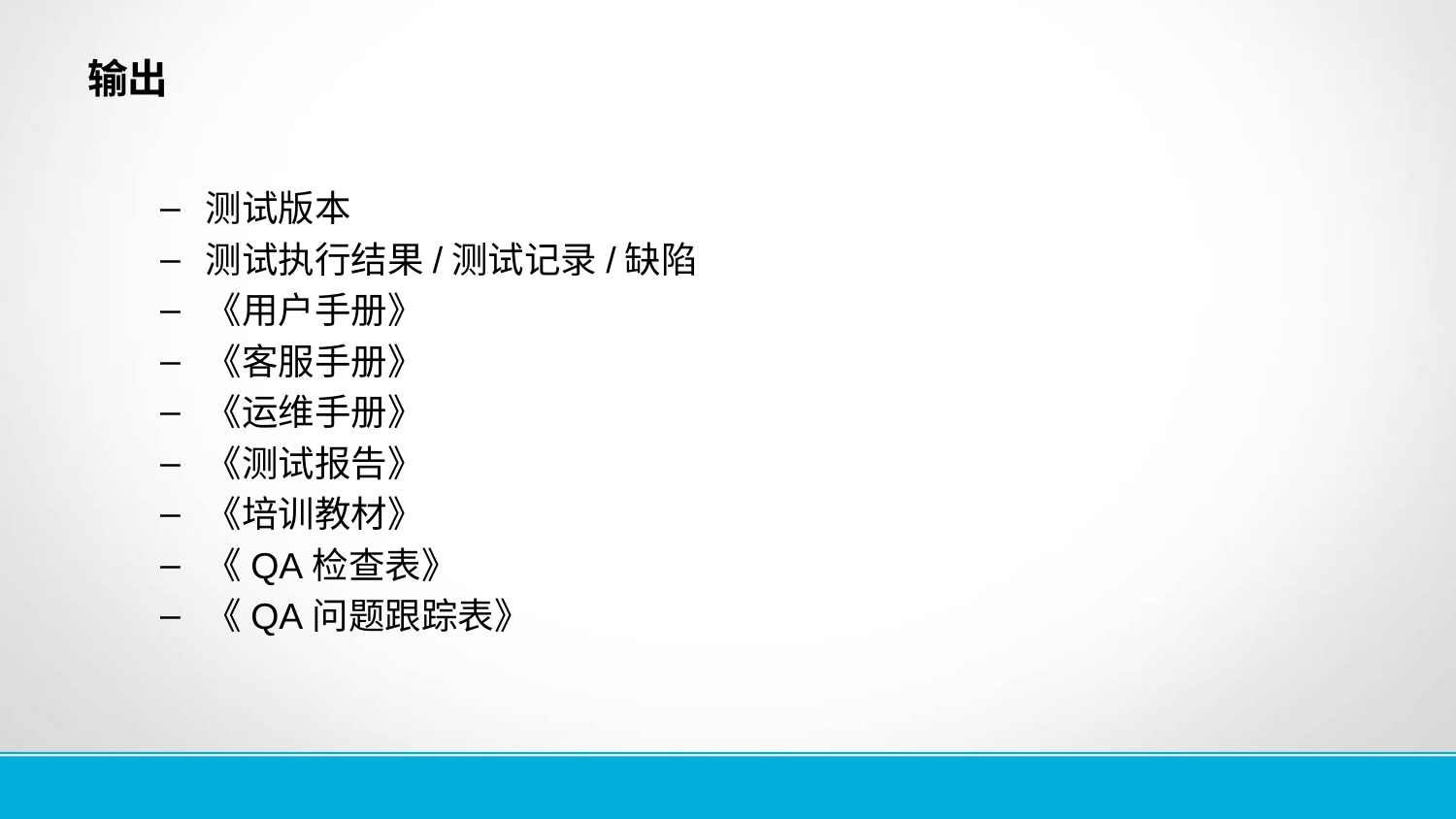

# 输出
测试版本
测试执行结果/测试记录/缺陷
《用户手册》
《客服手册》
《运维手册》
《测试报告》
《培训教材》
《QA检查表》
《QA问题跟踪表》